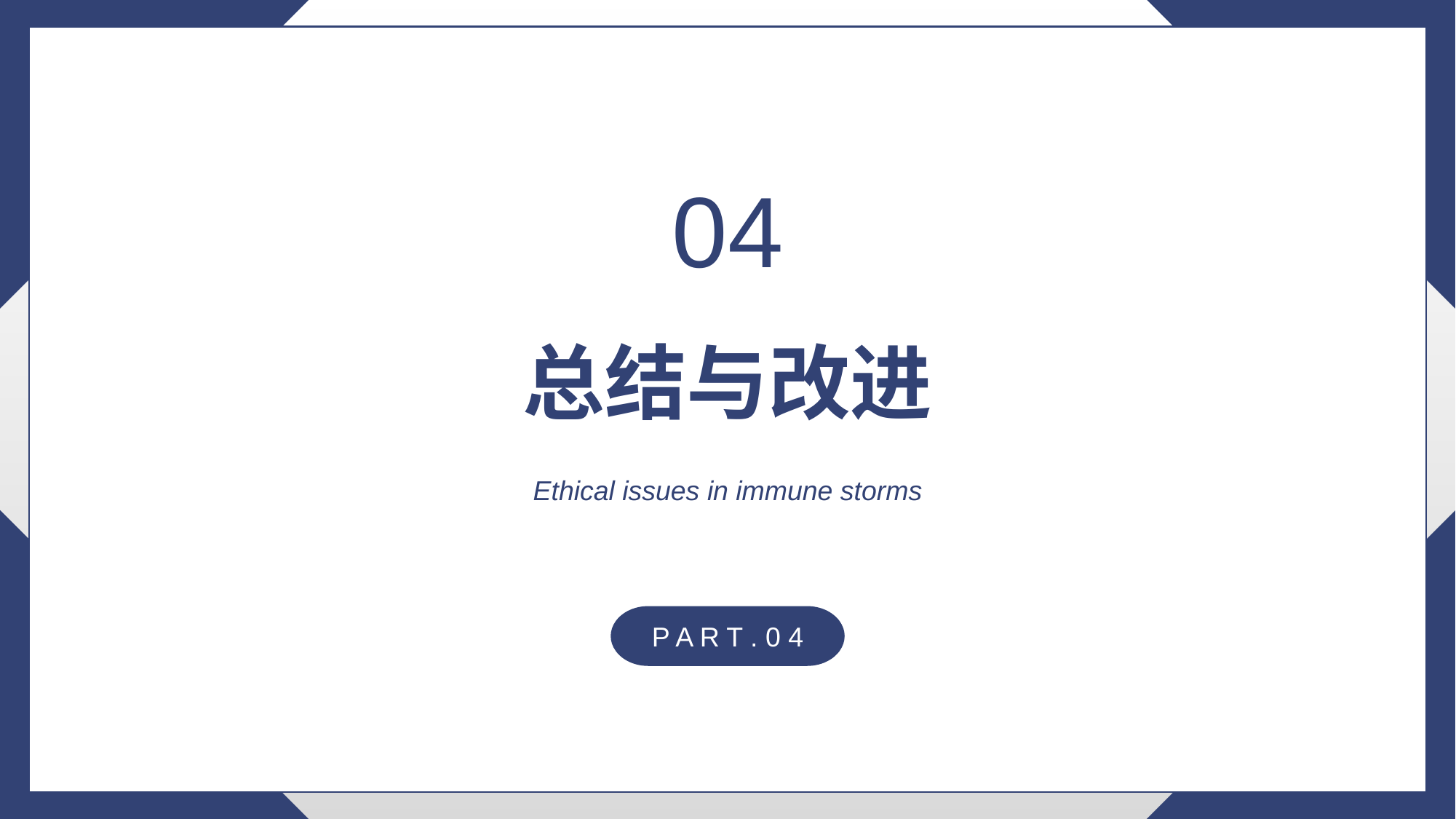

04
总结与改进
Ethical issues in immune storms

P A R T . 0 4